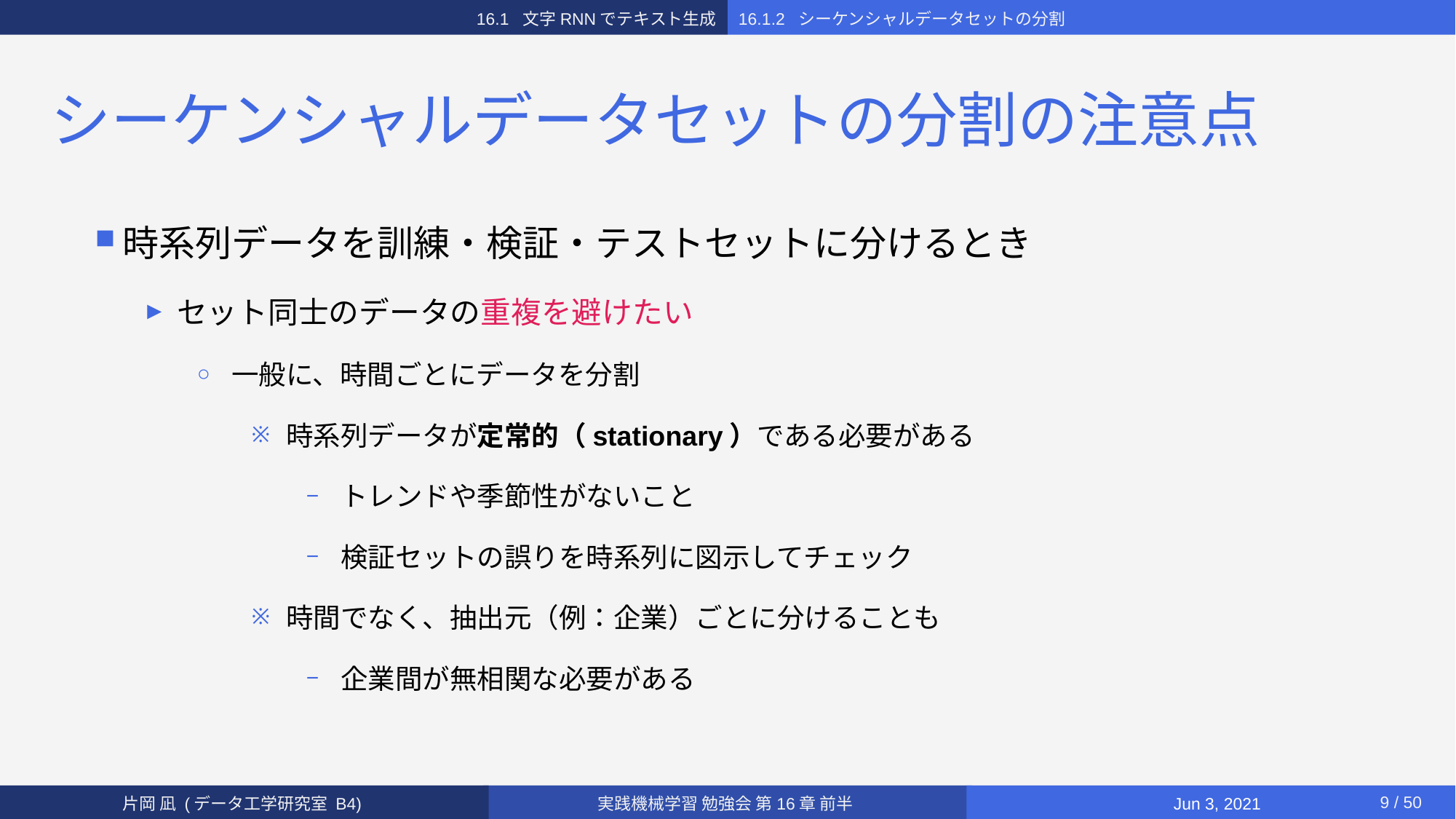

16.1.2  シーケンシャルデータセットの分割
16.1  文字RNNでテキスト生成
# シーケンシャルデータセットの分割の注意点
時系列データを訓練・検証・テストセットに分けるとき
セット同士のデータの重複を避けたい
一般に、時間ごとにデータを分割
時系列データが定常的（stationary）である必要がある
トレンドや季節性がないこと
検証セットの誤りを時系列に図示してチェック
時間でなく、抽出元（例：企業）ごとに分けることも
企業間が無相関な必要がある